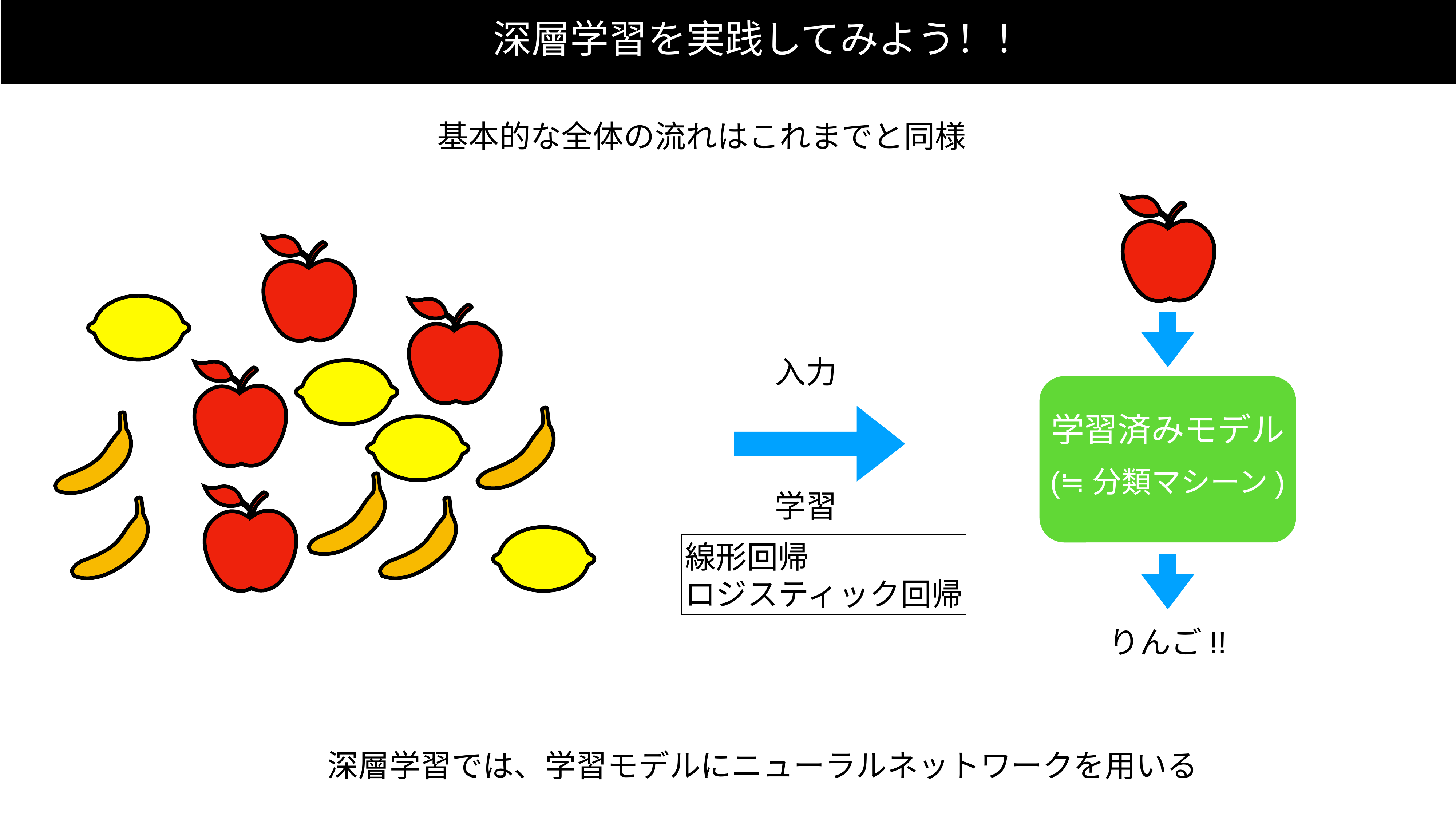

深層学習を実践してみよう！！
基本的な全体の流れはこれまでと同様

入力

学習済みモデル

(≒分類マシーン)

学習

線形回帰
ロジスティック回帰

りんご!!
深層学習では、学習モデルにニューラルネットワークを用いる